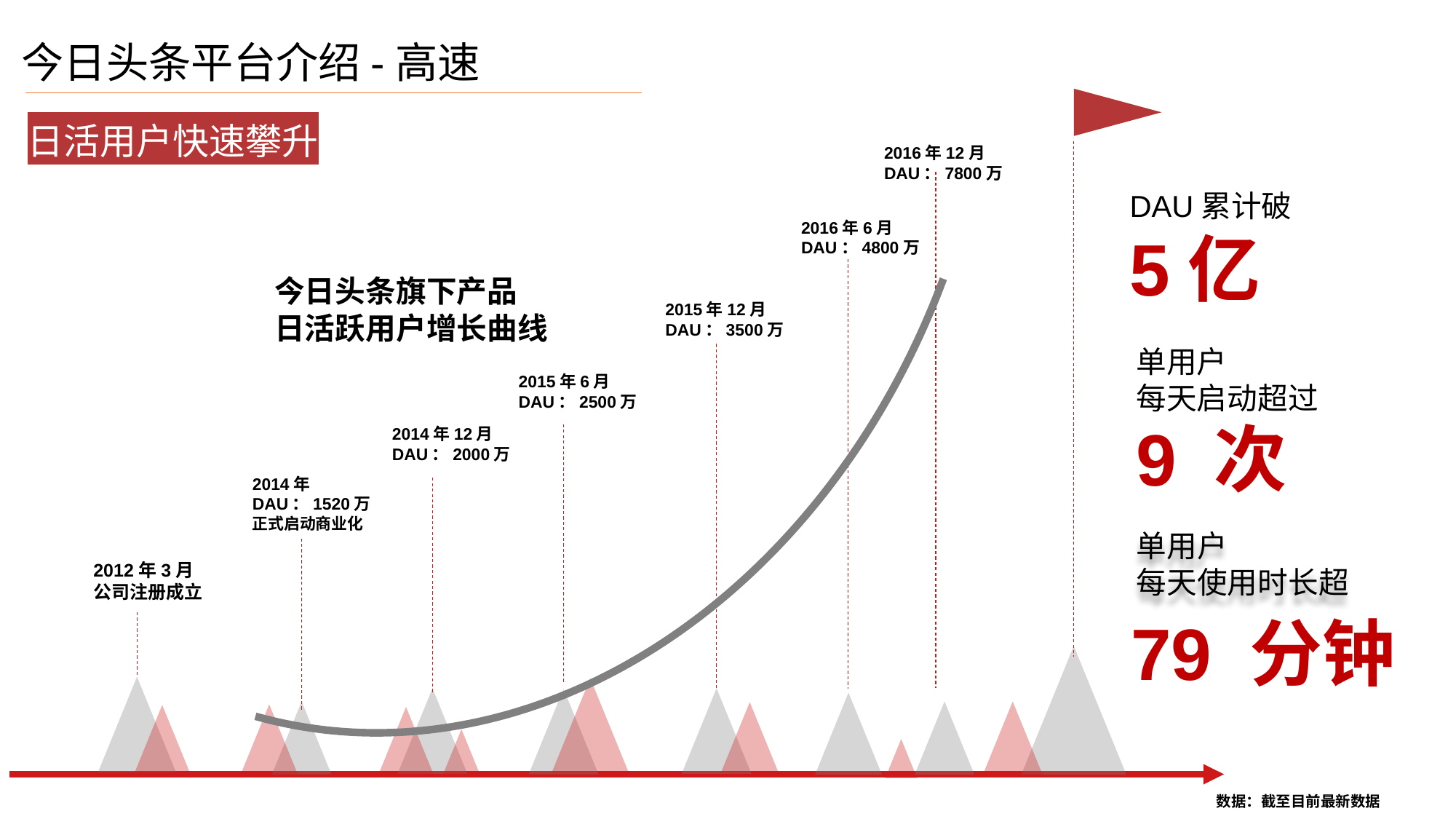

今日头条平台介绍-高速

日活用户快速攀升
2016年12月
DAU：7800万
DAU累计破
5亿
2016年6月
DAU：4800万
今日头条旗下产品
日活跃用户增长曲线
2015年12月
DAU：3500万
单用户
每天启动超过
2015年6月
DAU：2500万
9 次
2014年12月
DAU：2000万
2014年
DAU：1520万
正式启动商业化
单用户
每天使用时长超
2012年3月
公司注册成立
79 分钟

数据：截至目前最新数据